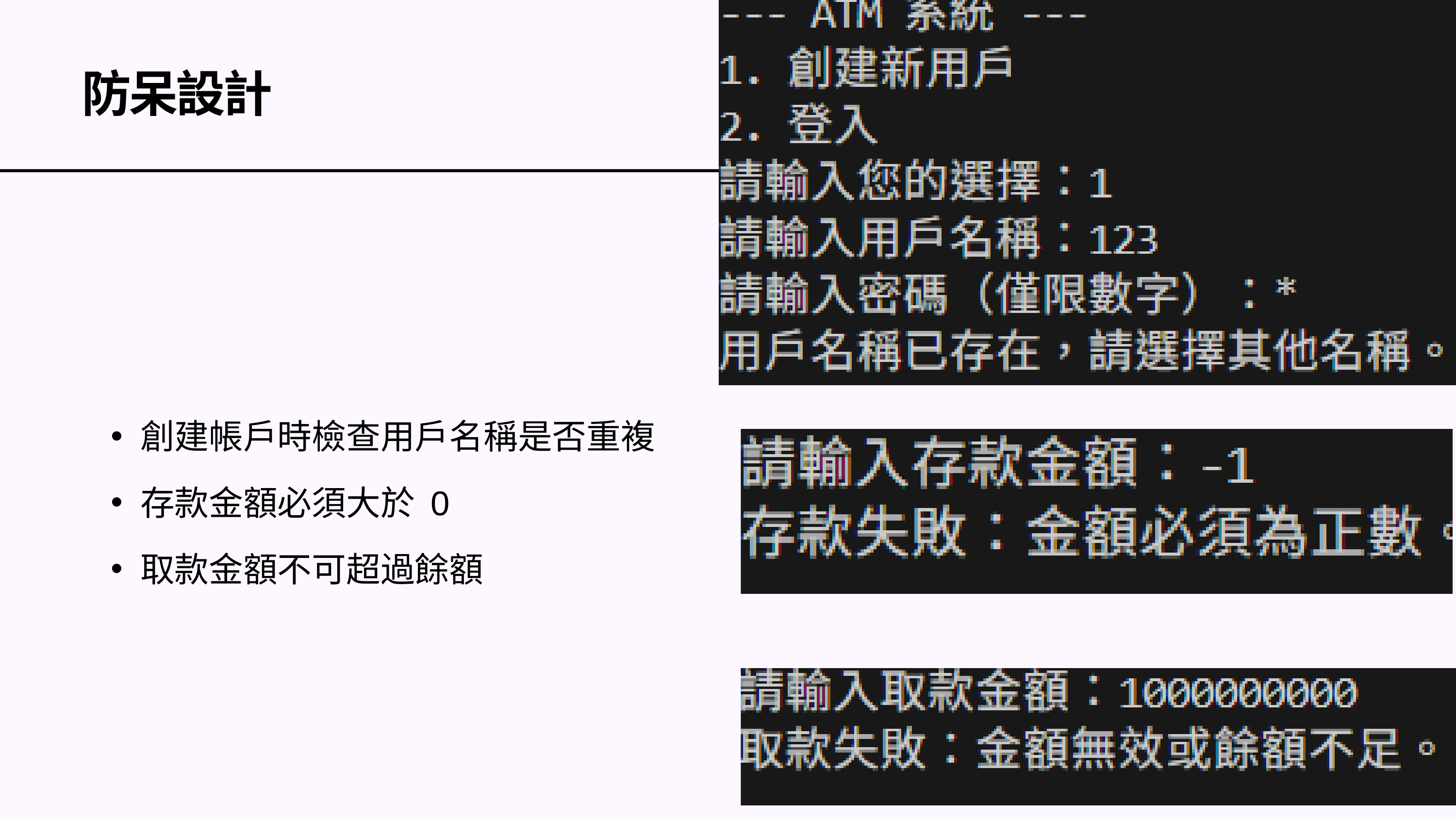

防呆設計

創建帳戶時檢查用戶名稱是否重複
存款金額必須大於 0
取款金額不可超過餘額